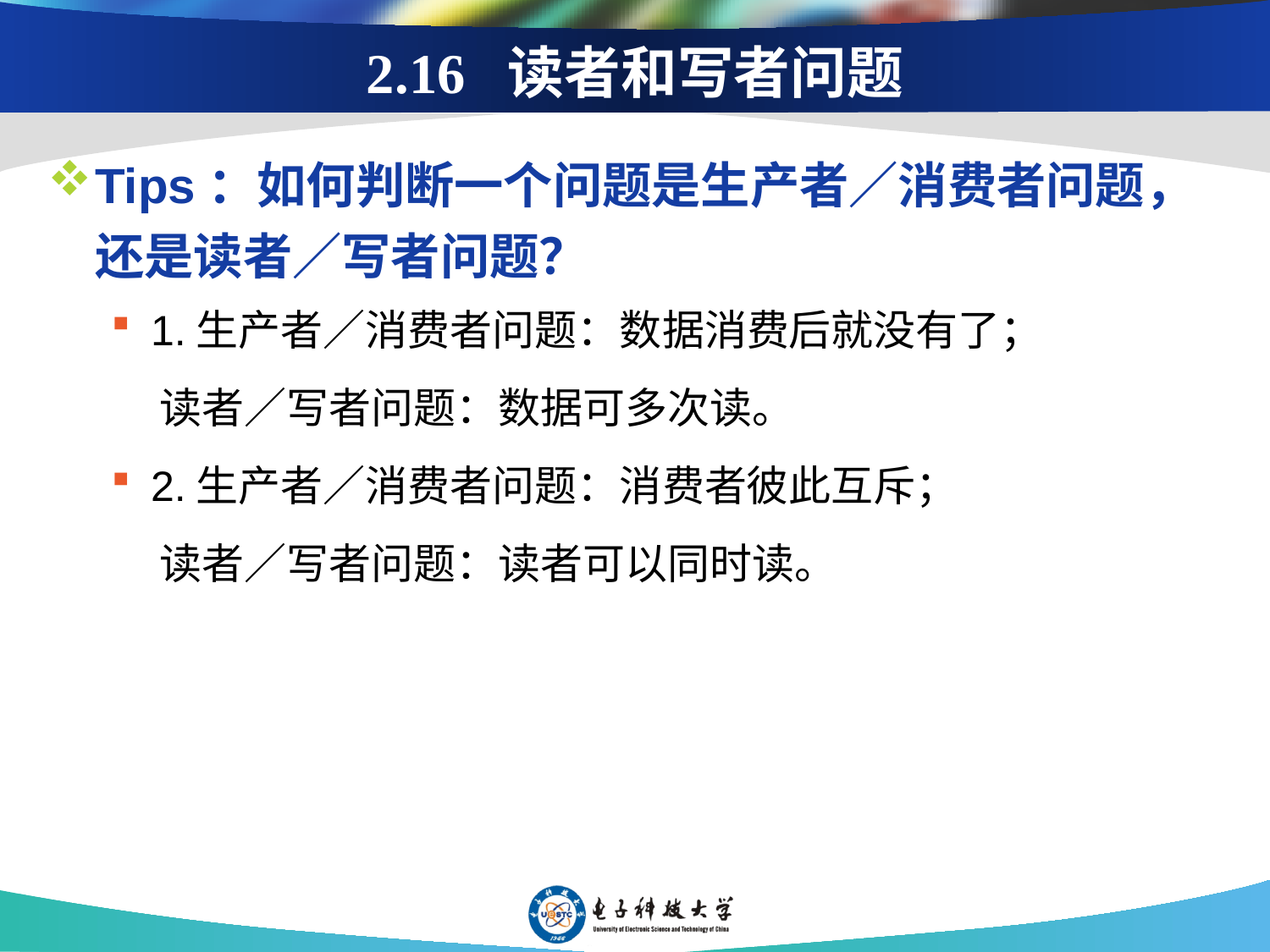

# 2.16  读者和写者问题
Tips：如何判断一个问题是生产者／消费者问题，还是读者／写者问题？
1.生产者／消费者问题：数据消费后就没有了；
    读者／写者问题：数据可多次读。
2.生产者／消费者问题：消费者彼此互斥；
    读者／写者问题：读者可以同时读。